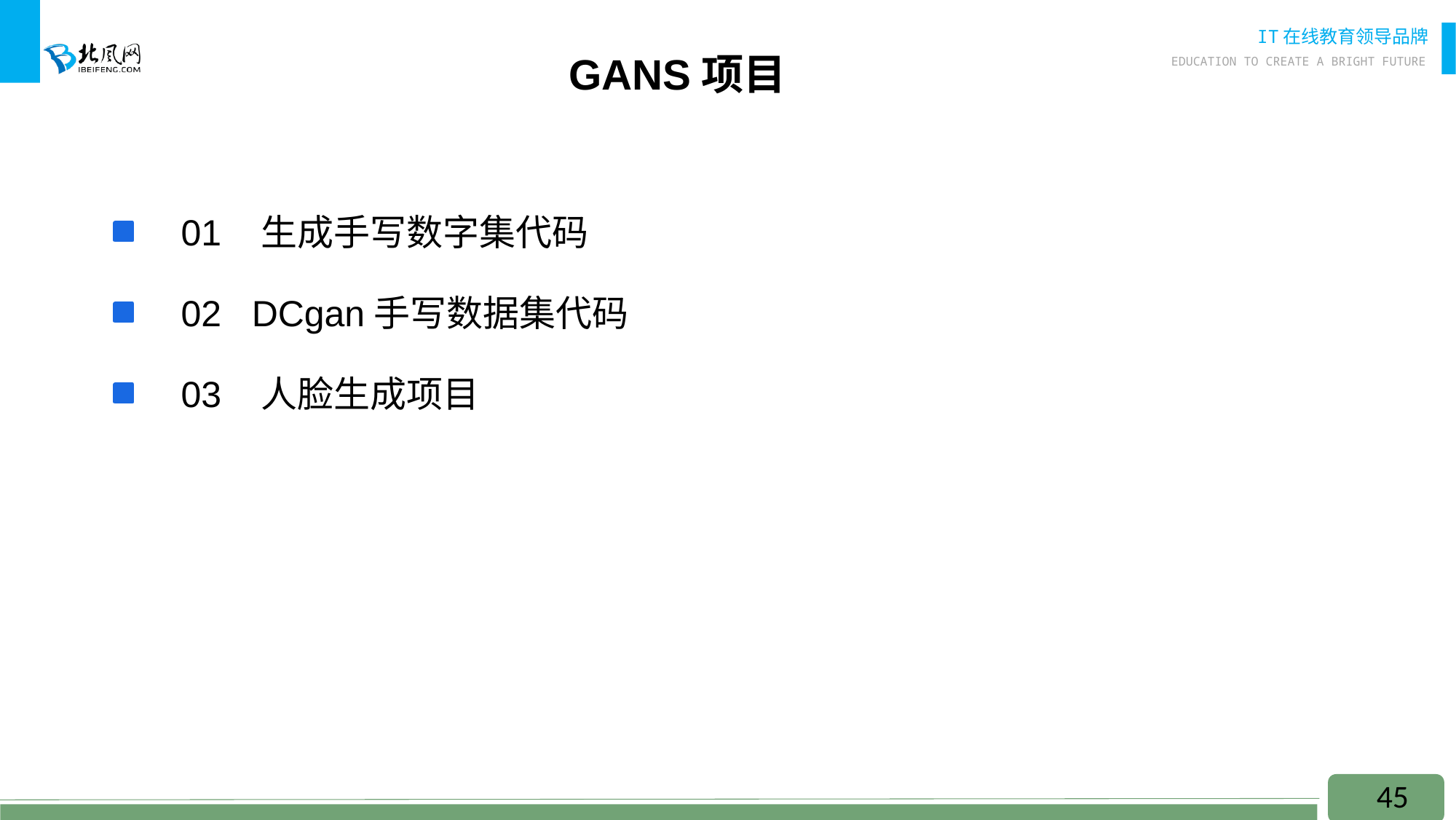

# GANS项目
    01   生成手写数字集代码
    02   DCgan手写数据集代码
    03   人脸生成项目